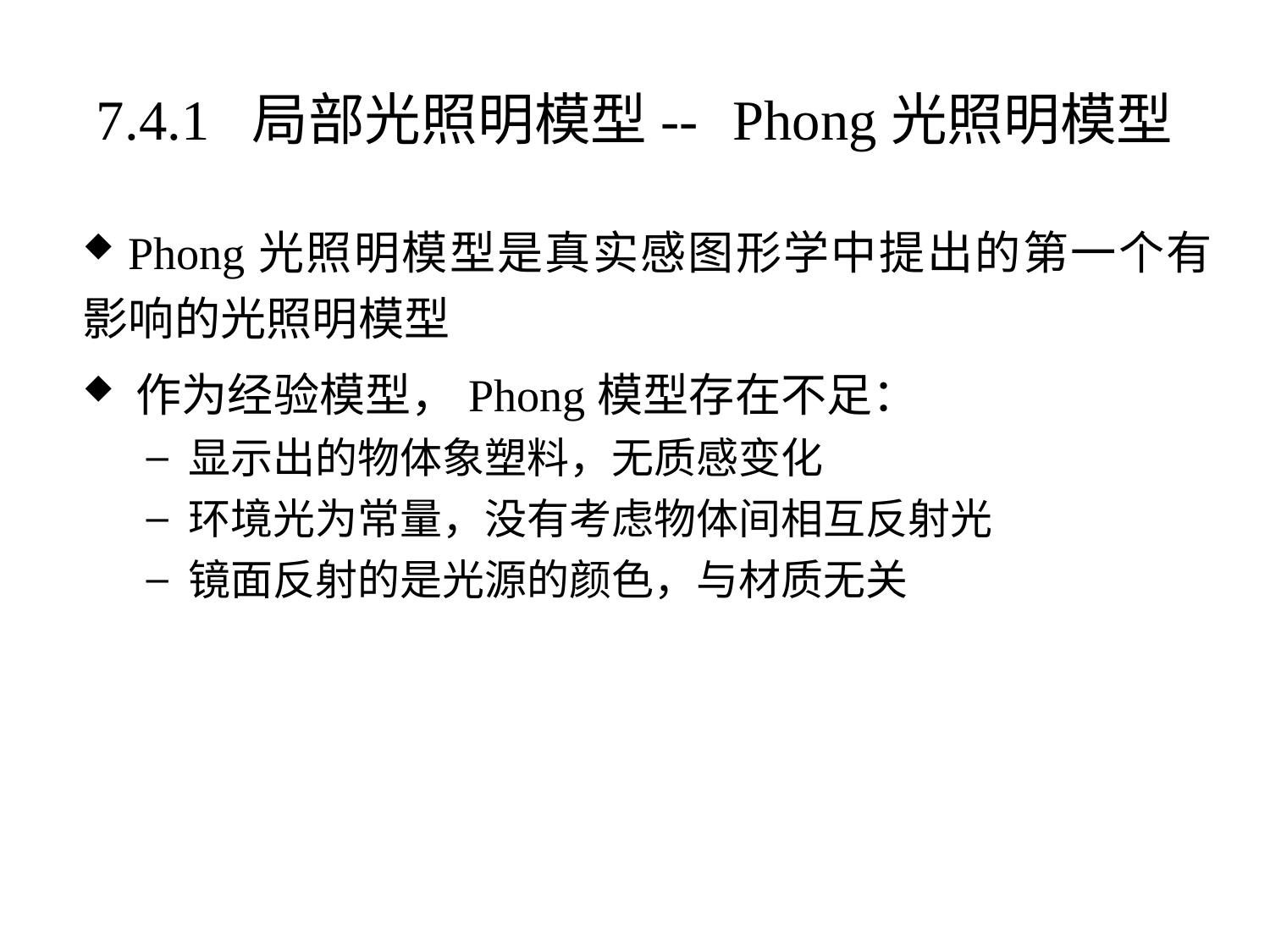

# 7.4.1  局部光照明模型-- Phong光照明模型
 Phong光照明模型是真实感图形学中提出的第一个有影响的光照明模型
 作为经验模型，Phong模型存在不足：
 显示出的物体象塑料，无质感变化
 环境光为常量，没有考虑物体间相互反射光
 镜面反射的是光源的颜色，与材质无关